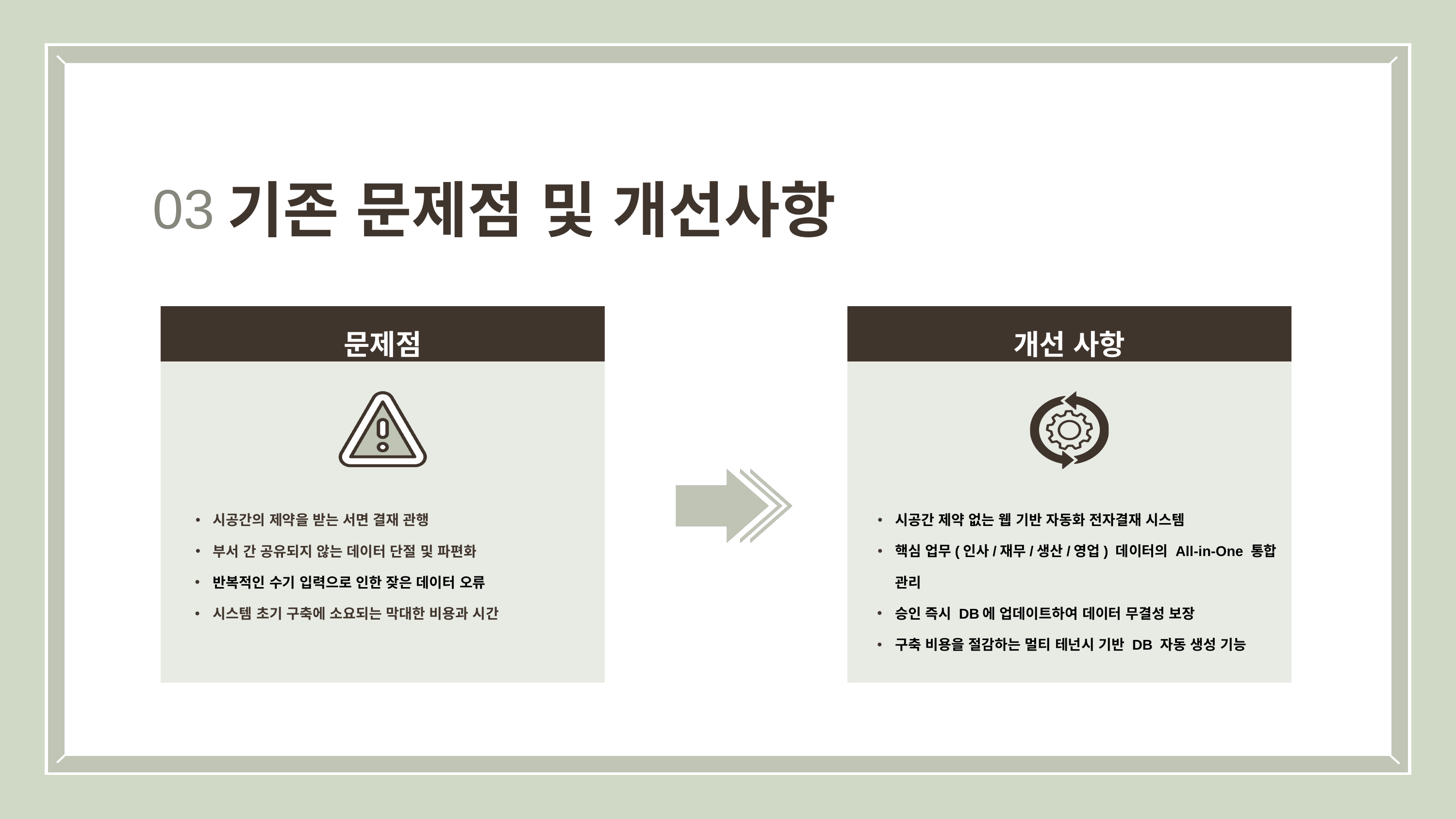

기존 문제점 및 개선사항
03

문제점
개선 사항

시공간 제약 없는 웹 기반 자동화 전자결재 시스템
핵심 업무(인사/재무/생산/영업) 데이터의 All-in-One 통합 관리
승인 즉시 DB에 업데이트하여 데이터 무결성 보장
구축 비용을 절감하는 멀티 테넌시 기반 DB 자동 생성 기능

시공간의 제약을 받는 서면 결재 관행
부서 간 공유되지 않는 데이터 단절 및 파편화
반복적인 수기 입력으로 인한 잦은 데이터 오류
시스템 초기 구축에 소요되는 막대한 비용과 시간